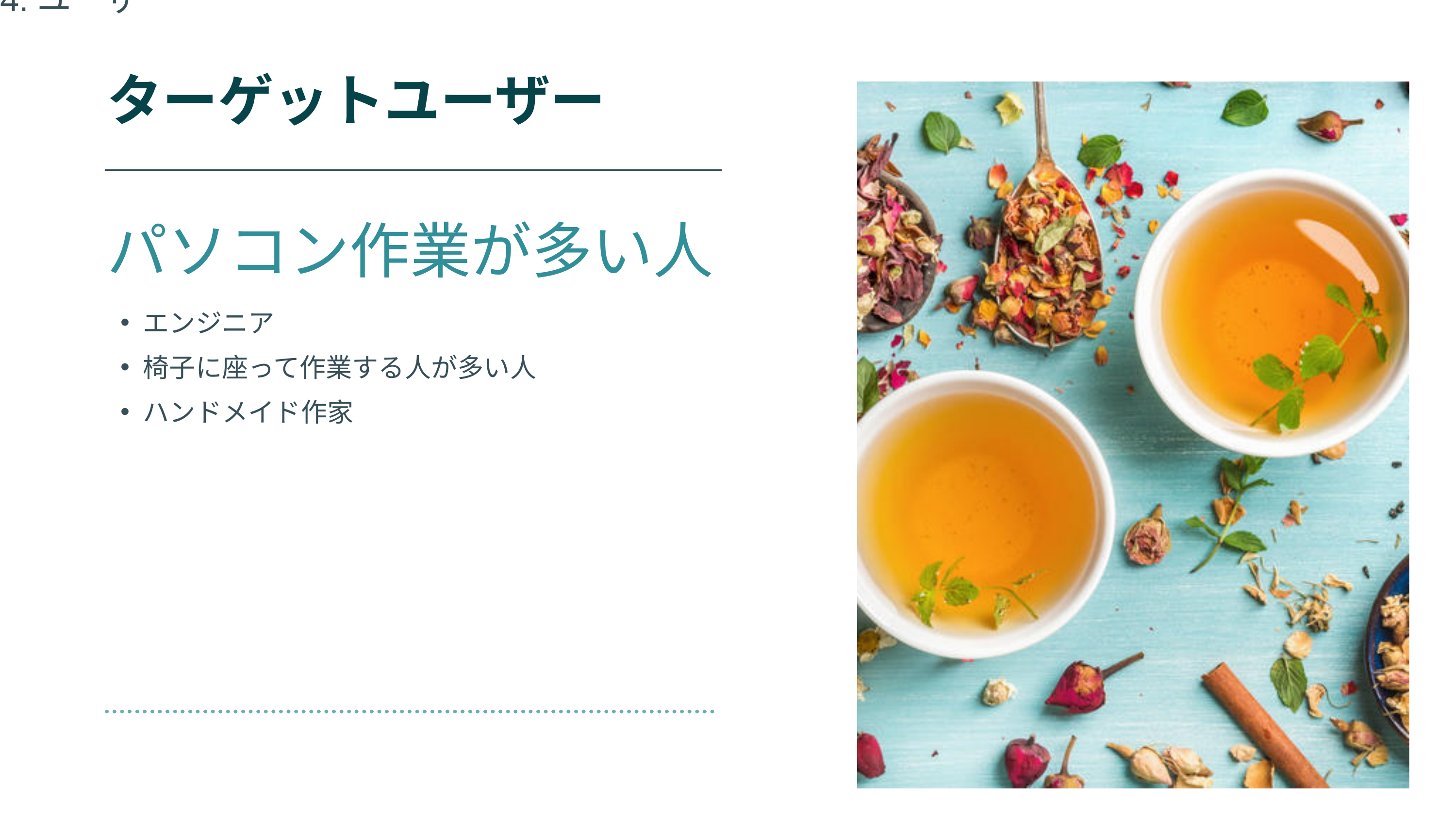

4.ユーザー
ターゲットユーザー

パソコン作業が多い人
エンジニア
椅子に座って作業する人が多い人
ハンドメイド作家